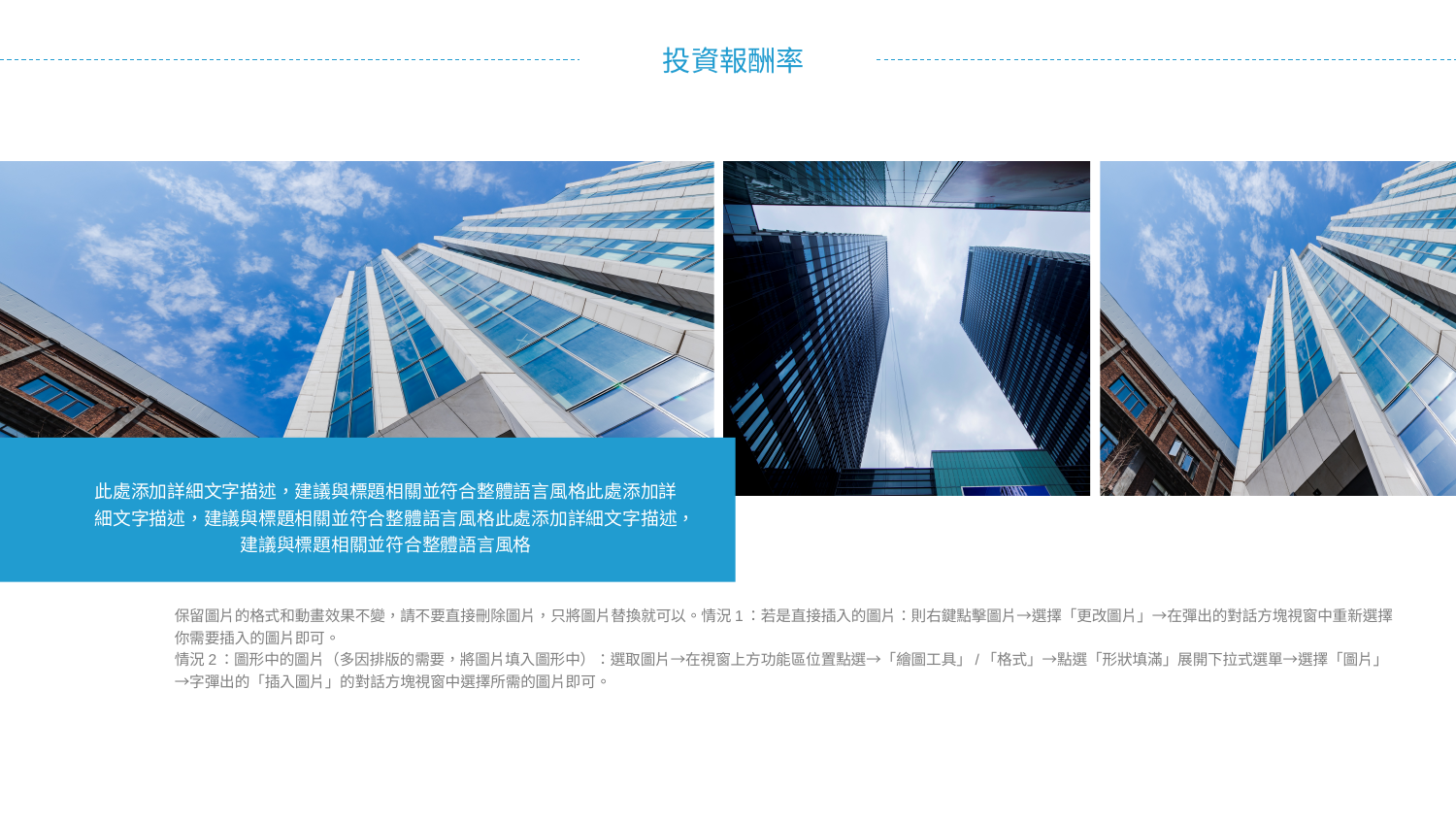

此處添加詳細文字描述，建議與標題相關並符合整體語言風格此處添加詳細文字描述，建議與標題相關並符合整體語言風格此處添加詳細文字描述，建議與標題相關並符合整體語言風格

保留圖片的格式和動畫效果不變，請不要直接刪除圖片，只將圖片替換就可以。情況1：若是直接插入的圖片：則右鍵點擊圖片→選擇「更改圖片」→在彈出的對話方塊視窗中重新選擇你需要插入的圖片即可。
情況2：圖形中的圖片（多因排版的需要，將圖片填入圖形中）：選取圖片→在視窗上方功能區位置點選→「繪圖工具」/「格式」→點選「形狀填滿」展開下拉式選單→選擇「圖片」→字彈出的「插入圖片」的對話方塊視窗中選擇所需的圖片即可。